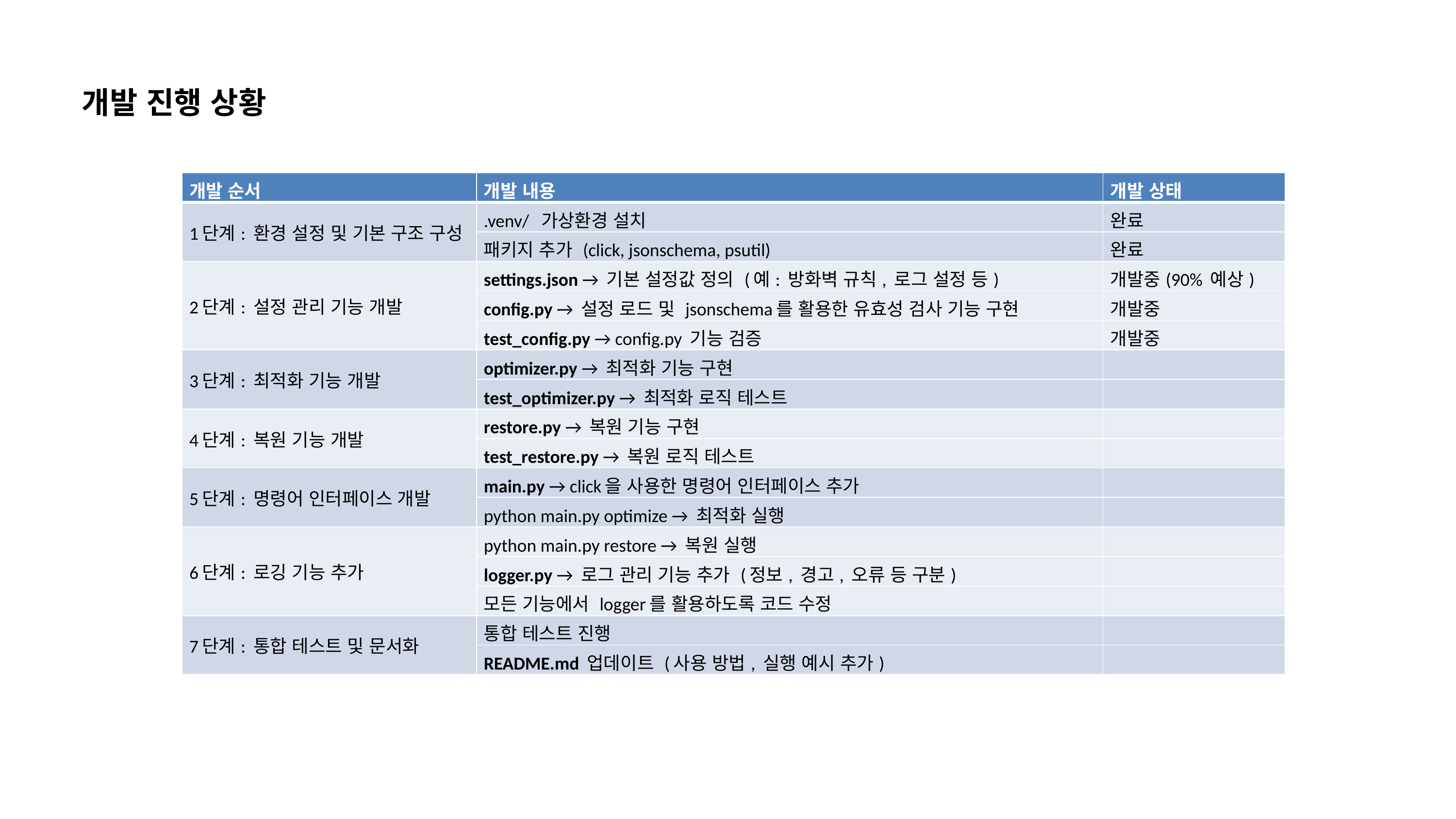

개발 진행 상황
| 개발 순서 | 개발 내용 | 개발 상태 |
| --- | --- | --- |
| 1단계: 환경 설정 및 기본 구조 구성 | .venv/ 가상환경 설치 | 완료 |
|  | 패키지 추가 (click, jsonschema, psutil) | 완료 |
| 2단계: 설정 관리 기능 개발 | settings.json → 기본 설정값 정의 (예: 방화벽 규칙, 로그 설정 등) | 개발중(90% 예상) |
|  | config.py → 설정 로드 및 jsonschema를 활용한 유효성 검사 기능 구현 | 개발중 |
|  | test\_config.py → config.py 기능 검증 | 개발중 |
| 3단계: 최적화 기능 개발 | optimizer.py → 최적화 기능 구현 |  |
|  | test\_optimizer.py → 최적화 로직 테스트 |  |
| 4단계: 복원 기능 개발 | restore.py → 복원 기능 구현 |  |
|  | test\_restore.py → 복원 로직 테스트 |  |
| 5단계: 명령어 인터페이스 개발 | main.py → click을 사용한 명령어 인터페이스 추가 |  |
|  | python main.py optimize → 최적화 실행 |  |
| 6단계: 로깅 기능 추가 | python main.py restore → 복원 실행 |  |
|  | logger.py → 로그 관리 기능 추가 (정보, 경고, 오류 등 구분) |  |
|  | 모든 기능에서 logger를 활용하도록 코드 수정 |  |
| 7단계: 통합 테스트 및 문서화 | 통합 테스트 진행 |  |
|  | README.md 업데이트 (사용 방법, 실행 예시 추가) |  |